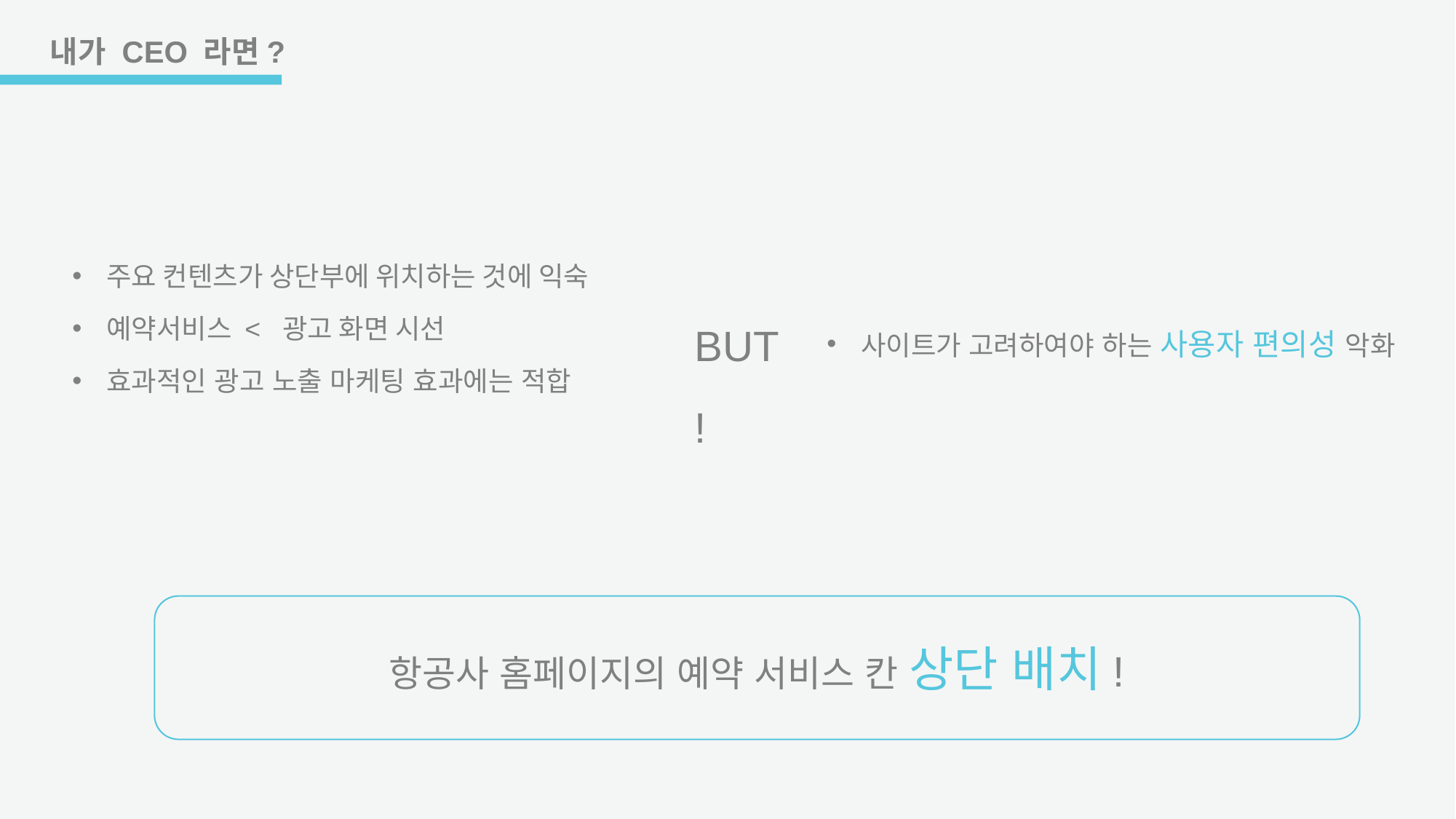

내가 CEO 라면?

주요 컨텐츠가 상단부에 위치하는 것에 익숙
예약서비스 <  광고 화면 시선
효과적인 광고 노출 마케팅 효과에는 적합

BUT!
사이트가 고려하여야 하는 사용자 편의성 악화
항공사 홈페이지의 예약 서비스 칸 상단 배치!